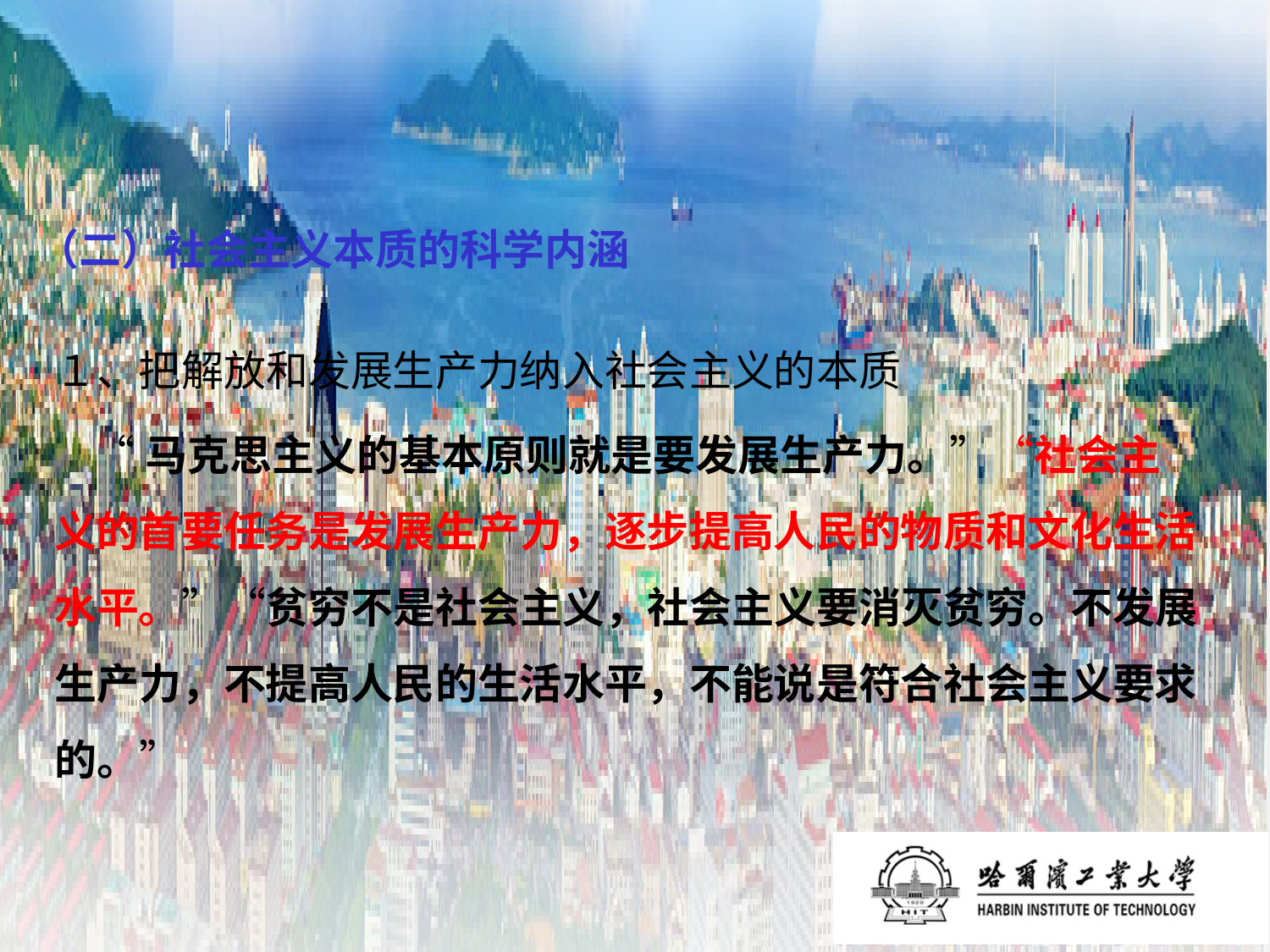

# （二）社会主义本质的科学内涵
１、把解放和发展生产力纳入社会主义的本质
    “马克思主义的基本原则就是要发展生产力。”“社会主义的首要任务是发展生产力，逐步提高人民的物质和文化生活水平。”“贫穷不是社会主义，社会主义要消灭贫穷。不发展生产力，不提高人民的生活水平，不能说是符合社会主义要求的。”